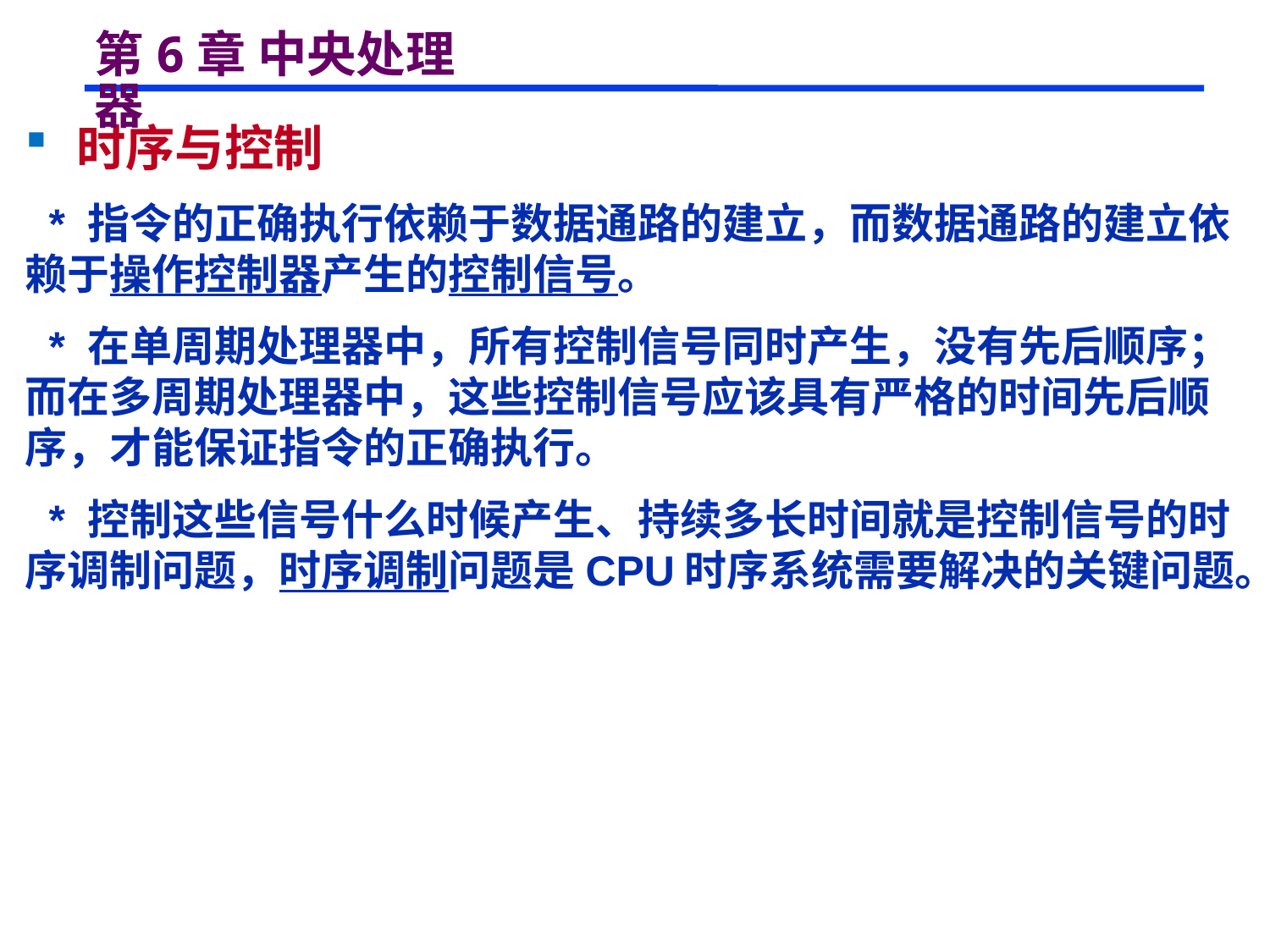

# 第6章 中央处理器
 时序与控制
  * 指令的正确执行依赖于数据通路的建立，而数据通路的建立依赖于操作控制器产生的控制信号。
  * 在单周期处理器中，所有控制信号同时产生，没有先后顺序；而在多周期处理器中，这些控制信号应该具有严格的时间先后顺序，才能保证指令的正确执行。
  * 控制这些信号什么时候产生、持续多长时间就是控制信号的时序调制问题，时序调制问题是CPU时序系统需要解决的关键问题。